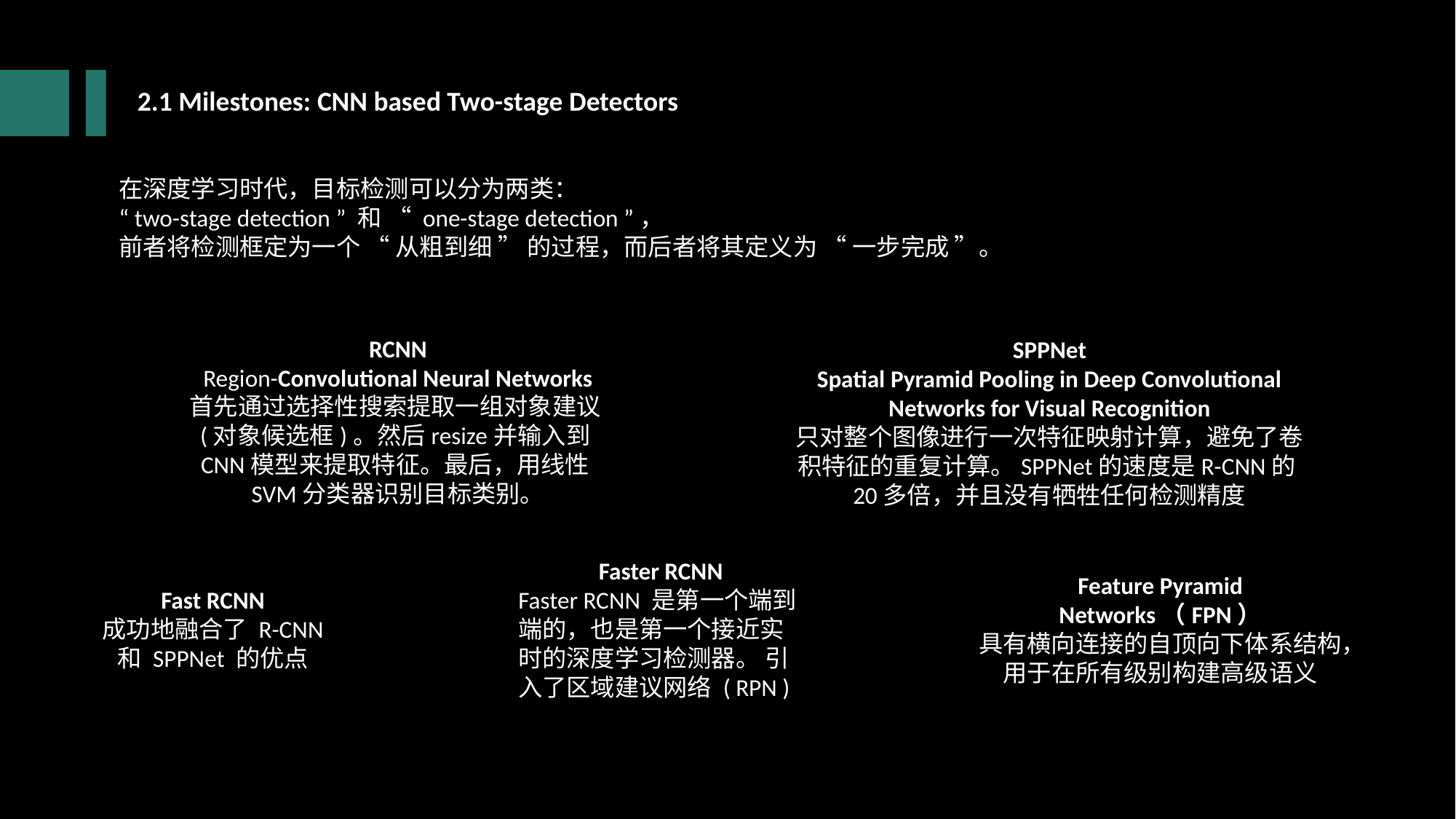

2.1 Milestones: CNN based Two-stage Detectors
在深度学习时代，目标检测可以分为两类：
“ two-stage detection ” 和 “ one-stage detection ”，
前者将检测框定为一个 “ 从粗到细 ” 的过程，而后者将其定义为 “ 一步完成 ”。
SPPNet
Spatial Pyramid Pooling in Deep Convolutional Networks for Visual Recognition
只对整个图像进行一次特征映射计算，避免了卷积特征的重复计算。SPPNet的速度是R-CNN的20多倍，并且没有牺牲任何检测精度

RCNN
Region-Convolutional Neural Networks
首先通过选择性搜索提取一组对象建议(对象候选框)。然后resize并输入到CNN模型来提取特征。最后，用线性SVM分类器识别目标类别。
Faster RCNN
Faster RCNN 是第一个端到端的，也是第一个接近实时的深度学习检测器。 引入了区域建议网络 ( RPN )
Feature Pyramid Networks（FPN）
具有横向连接的自顶向下体系结构，用于在所有级别构建高级语义
Fast RCNN
成功地融合了 R-CNN 和 SPPNet 的优点